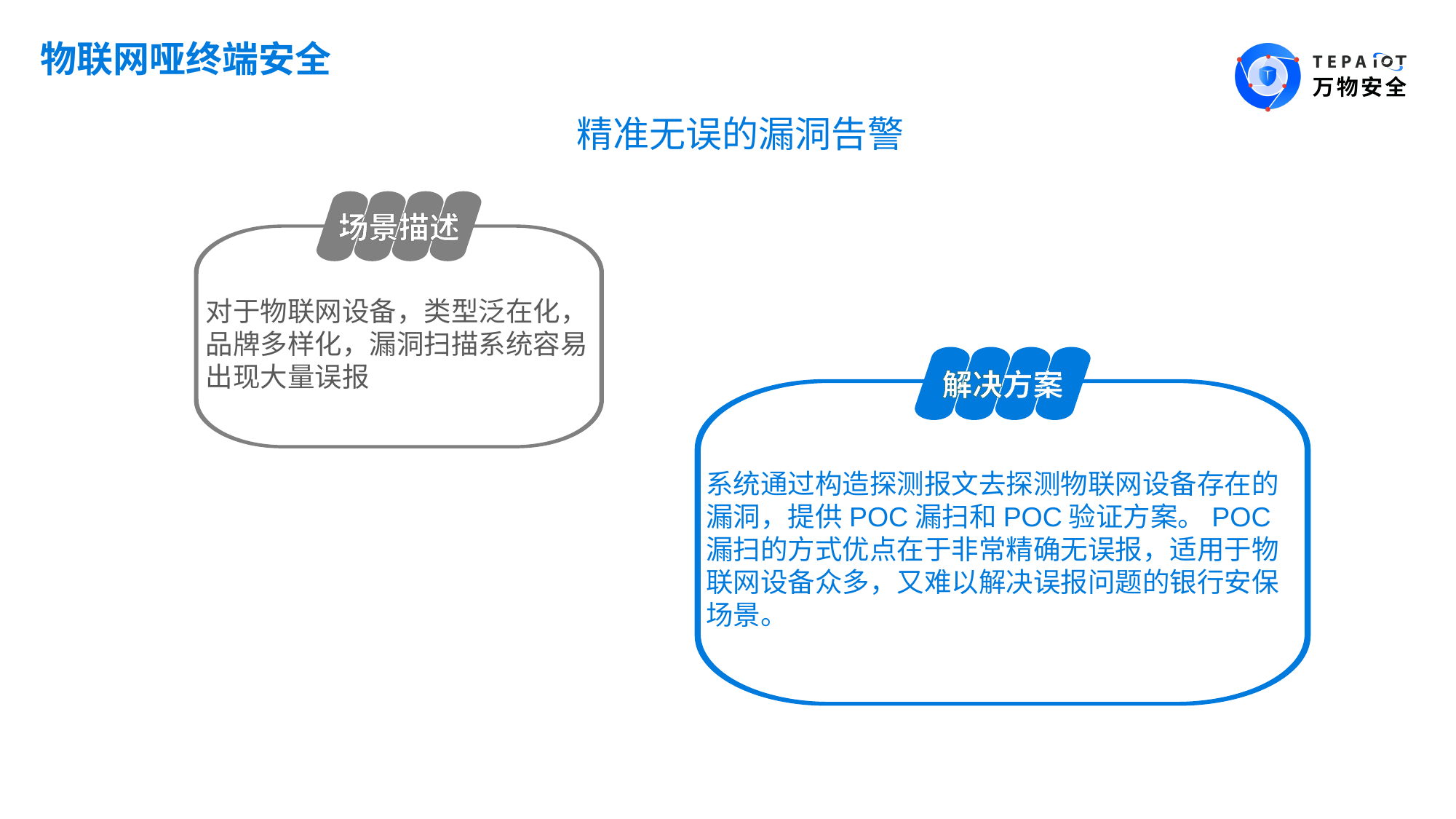

物联网哑终端安全
精准无误的漏洞告警
场景描述
对于物联网设备，类型泛在化，品牌多样化，漏洞扫描系统容易出现大量误报
解决方案
系统通过构造探测报文去探测物联网设备存在的漏洞，提供POC漏扫和POC验证方案。POC漏扫的方式优点在于非常精确无误报，适用于物联网设备众多，又难以解决误报问题的银行安保场景。
帮助银行安保部门保障资产弱点检测的全面性和高效性